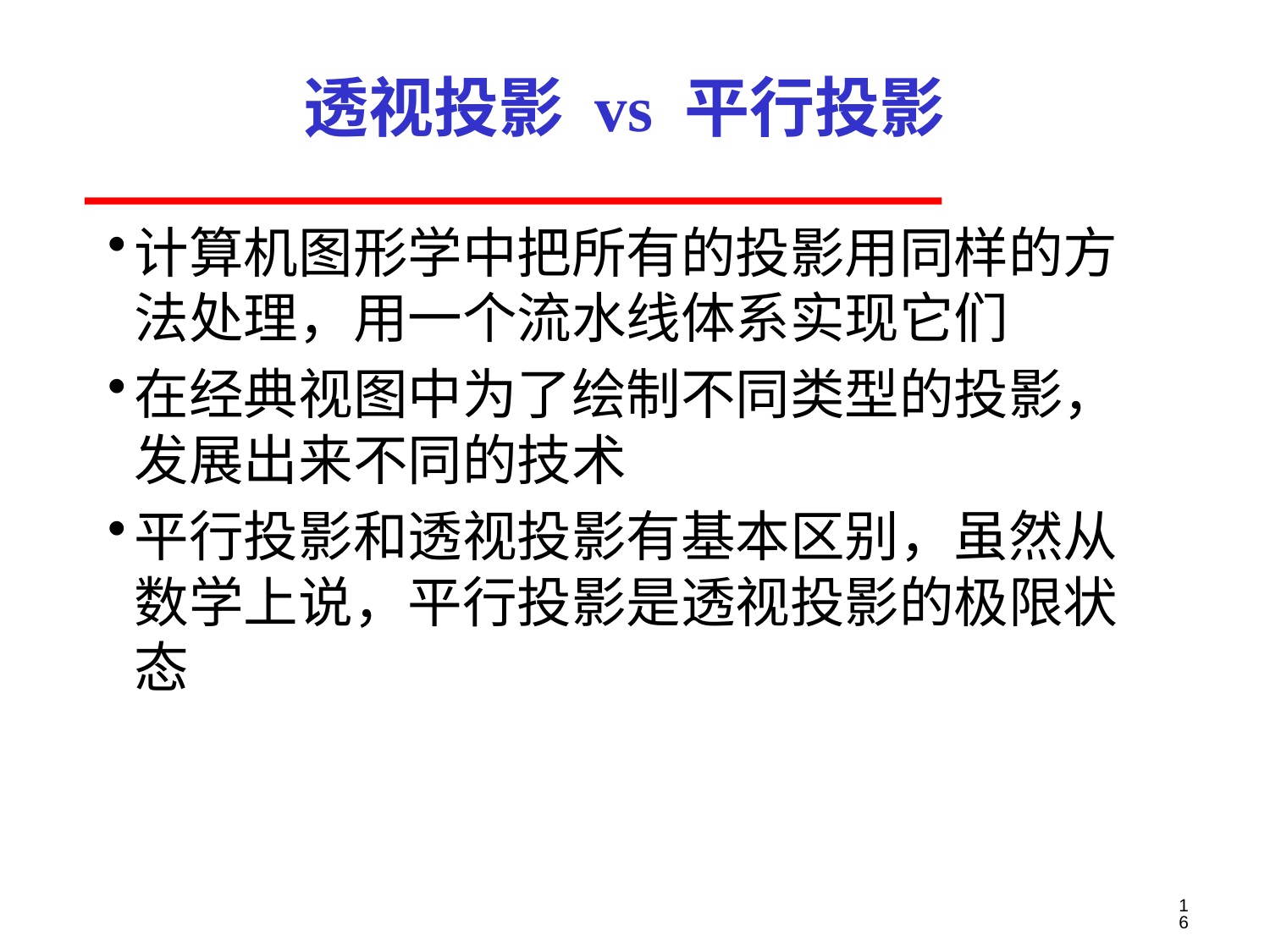

# 透视投影 vs 平行投影
计算机图形学中把所有的投影用同样的方
法处理，用一个流水线体系实现它们
在经典视图中为了绘制不同类型的投影，
发展出来不同的技术
平行投影和透视投影有基本区别，虽然从
数学上说，平行投影是透视投影的极限状
态
16